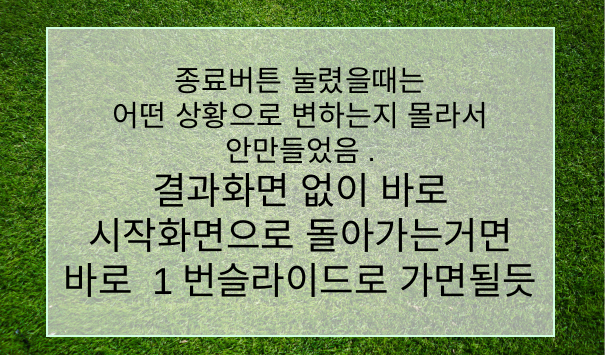

종료버튼 눌렸을때는
어떤 상황으로 변하는지 몰라서 안만들었음.
결과화면 없이 바로 시작화면으로 돌아가는거면
바로 1번슬라이드로 가면될듯